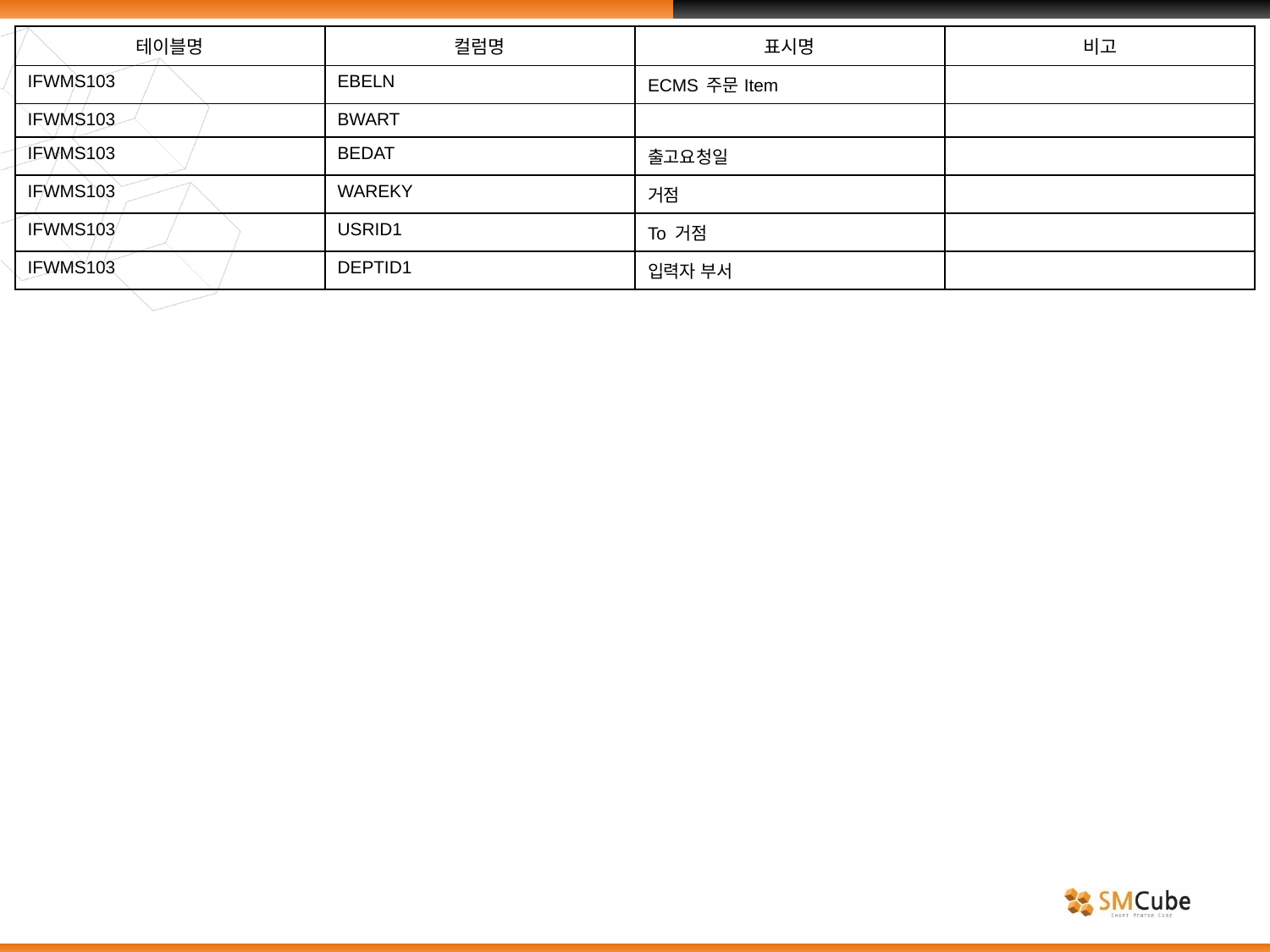

| 테이블명 | 컬럼명 | 표시명 | 비고 |
| --- | --- | --- | --- |
| IFWMS103 | EBELN | ECMS 주문Item |  |
| IFWMS103 | BWART |  |  |
| IFWMS103 | BEDAT | 출고요청일 |  |
| IFWMS103 | WAREKY | 거점 |  |
| IFWMS103 | USRID1 | To 거점 |  |
| IFWMS103 | DEPTID1 | 입력자 부서 |  |